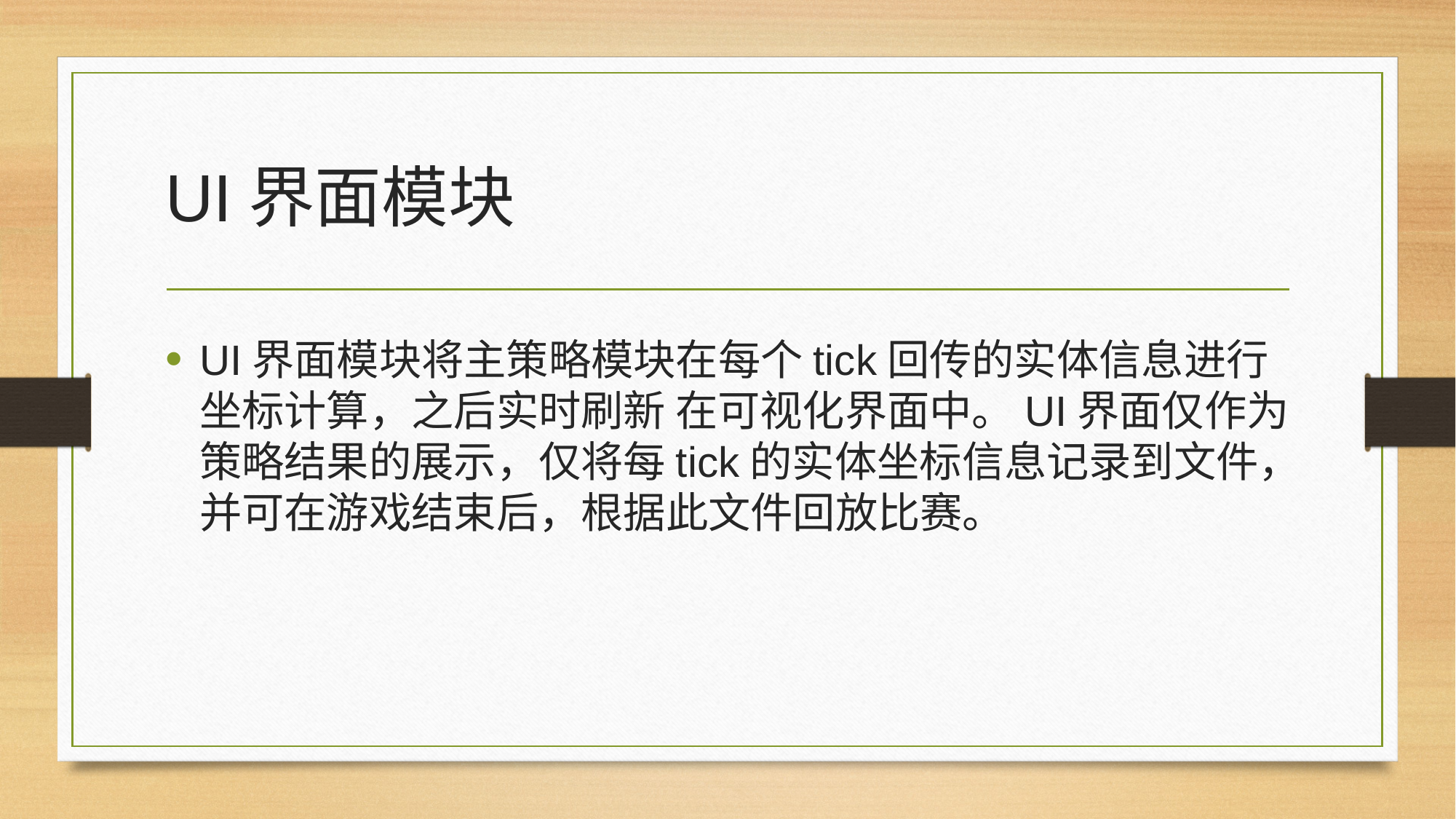

# UI界面模块
UI界面模块将主策略模块在每个tick回传的实体信息进行坐标计算，之后实时刷新 在可视化界面中。UI界面仅作为策略结果的展示，仅将每tick的实体坐标信息记录到文件，并可在游戏结束后，根据此文件回放比赛。